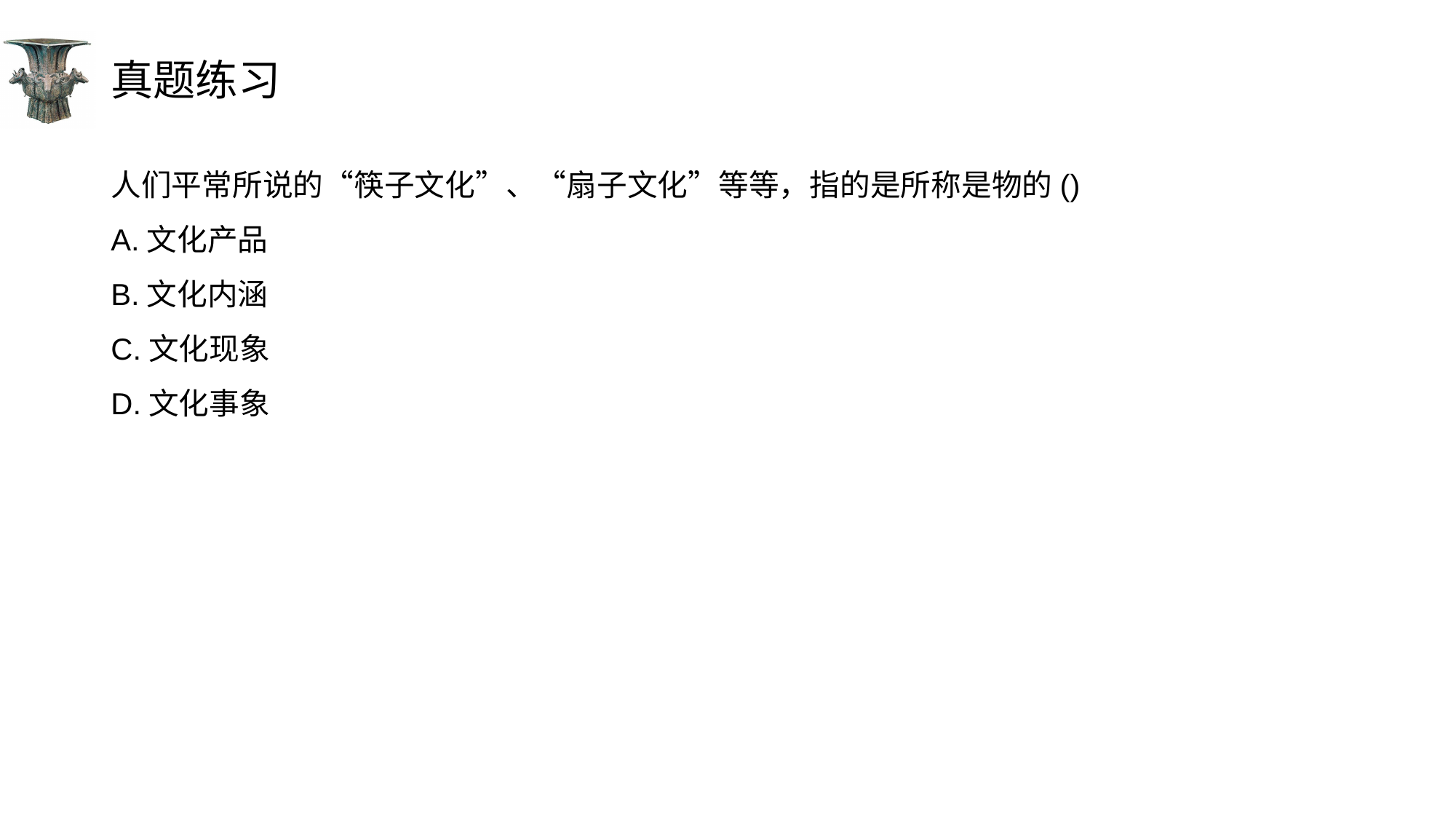

# 真题练习
人们平常所说的“筷子文化”、“扇子文化”等等，指的是所称是物的()
A.文化产品
B.文化内涵
C.文化现象
D.文化事象

58